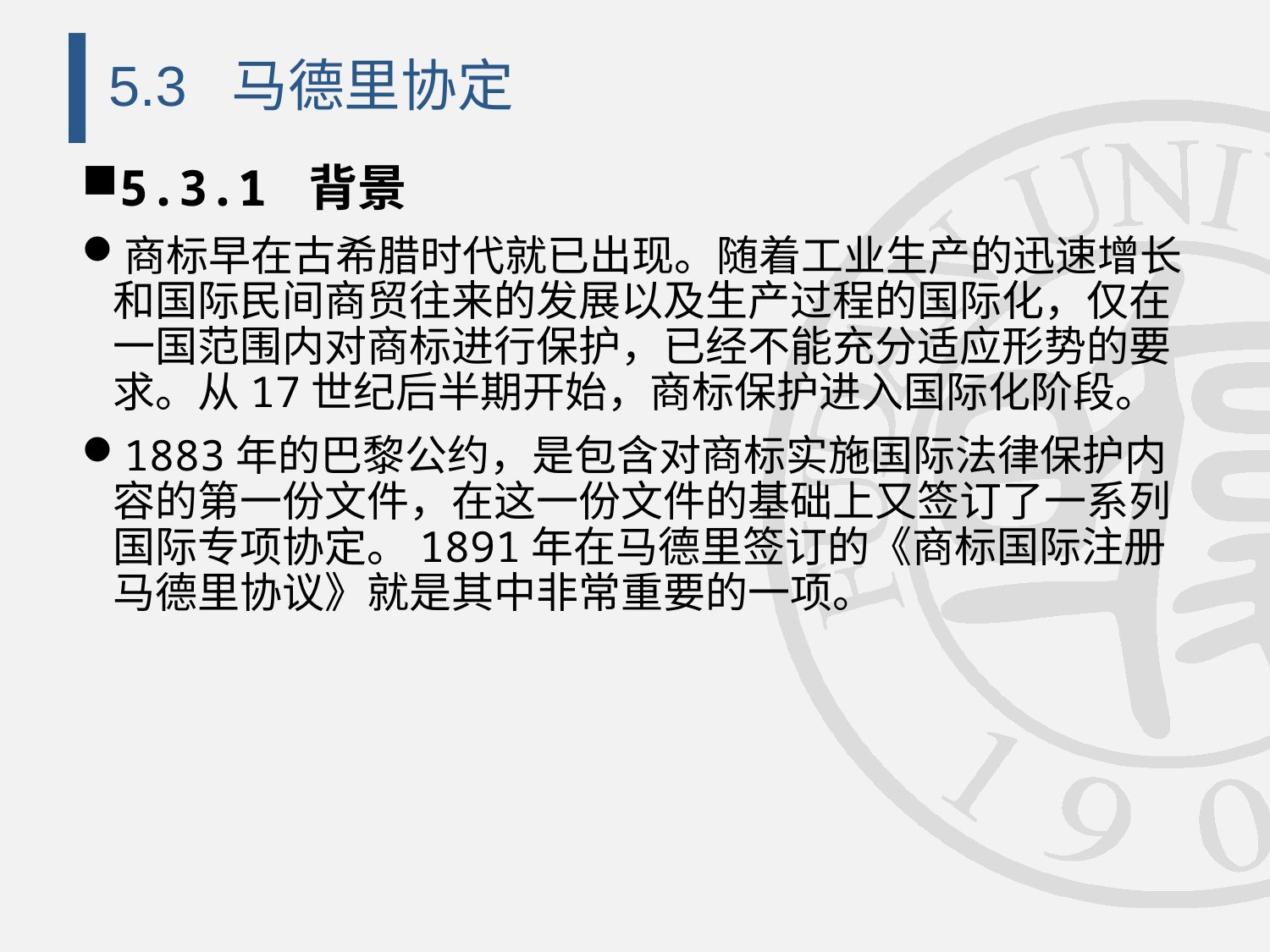

# 5.3  马德里协定
5.3.1 背景
商标早在古希腊时代就已出现。随着工业生产的迅速增长和国际民间商贸往来的发展以及生产过程的国际化，仅在一国范围内对商标进行保护，已经不能充分适应形势的要求。从17世纪后半期开始，商标保护进入国际化阶段。
1883年的巴黎公约，是包含对商标实施国际法律保护内容的第一份文件，在这一份文件的基础上又签订了一系列国际专项协定。1891年在马德里签订的《商标国际注册马德里协议》就是其中非常重要的一项。